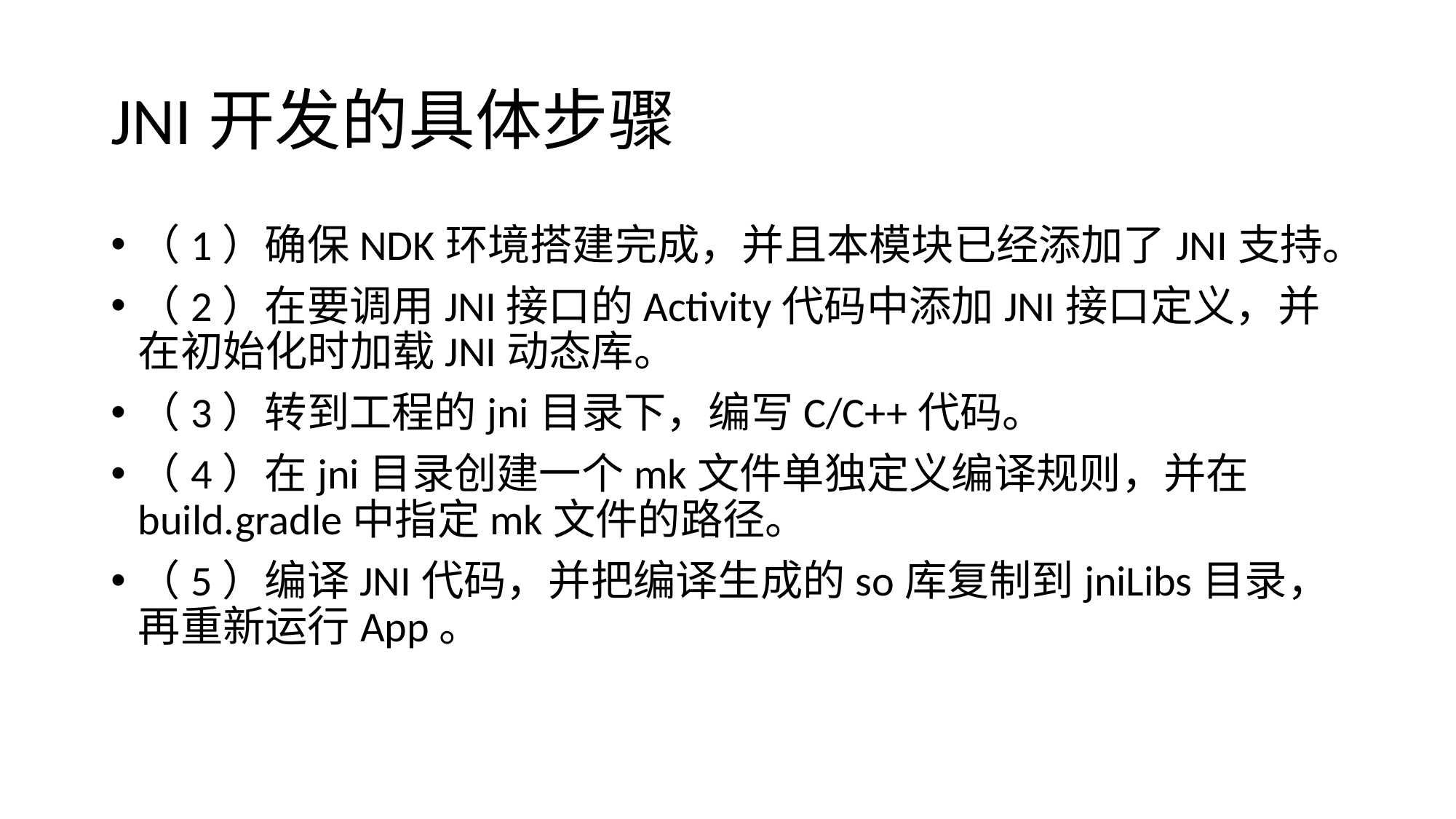

# JNI开发的具体步骤
（1）确保NDK环境搭建完成，并且本模块已经添加了JNI支持。
（2）在要调用JNI接口的Activity代码中添加JNI接口定义，并在初始化时加载JNI动态库。
（3）转到工程的jni目录下，编写C/C++代码。
（4）在jni目录创建一个mk文件单独定义编译规则，并在build.gradle中指定mk文件的路径。
（5）编译JNI代码，并把编译生成的so库复制到jniLibs目录，再重新运行App。